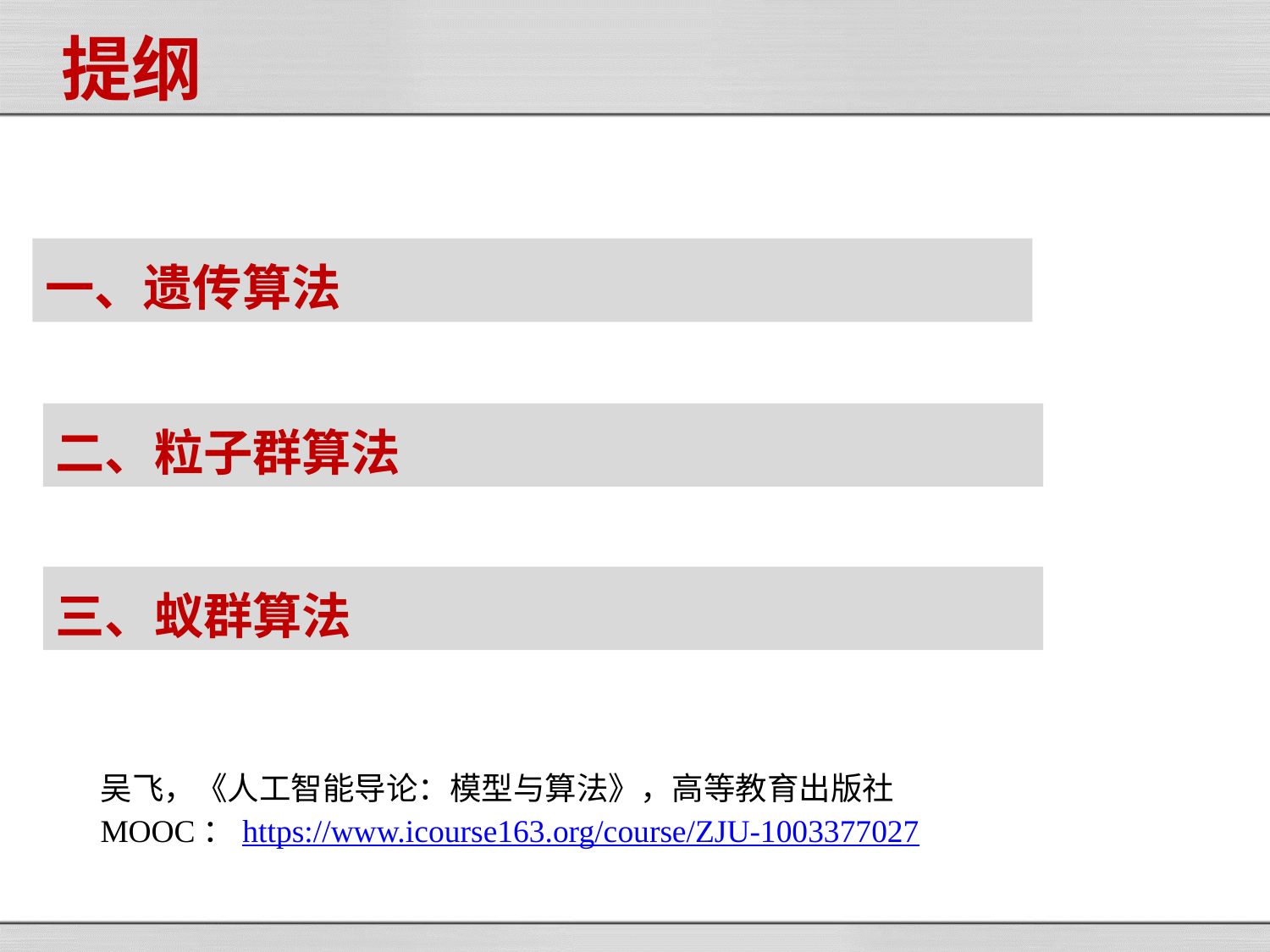

提纲
一、遗传算法
二、粒子群算法
三、蚁群算法
吴飞，《人工智能导论：模型与算法》，高等教育出版社

MOOC：https://www.icourse163.org/course/ZJU-1003377027